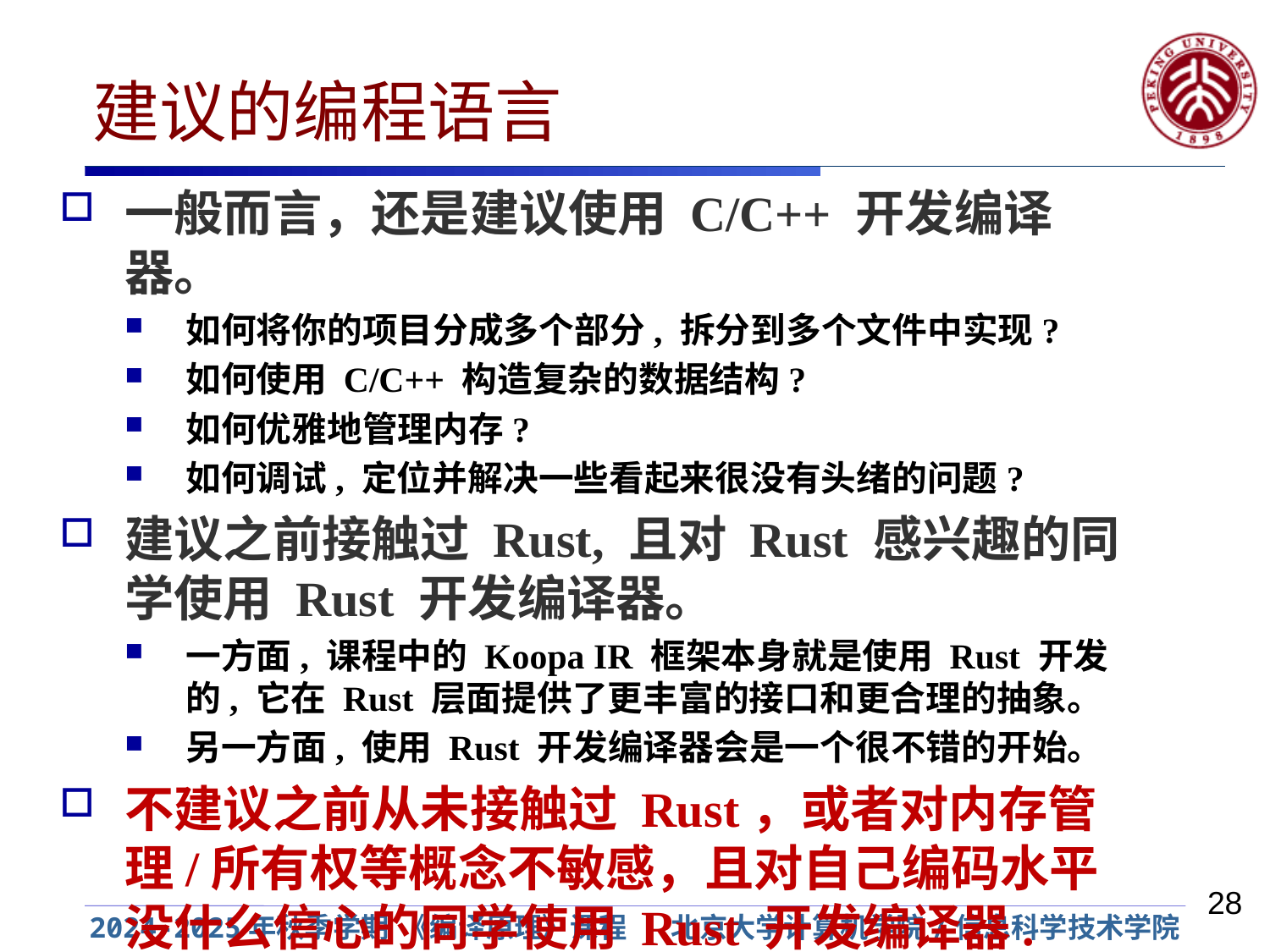

28
# 建议的编程语言
一般而言，还是建议使用 C/C++ 开发编译器。
如何将你的项目分成多个部分, 拆分到多个文件中实现?
如何使用 C/C++ 构造复杂的数据结构?
如何优雅地管理内存?
如何调试, 定位并解决一些看起来很没有头绪的问题?
建议之前接触过 Rust, 且对 Rust 感兴趣的同学使用 Rust 开发编译器。
一方面, 课程中的 Koopa IR 框架本身就是使用 Rust 开发的, 它在 Rust 层面提供了更丰富的接口和更合理的抽象。
另一方面, 使用 Rust 开发编译器会是一个很不错的开始。
不建议之前从未接触过 Rust，或者对内存管理/所有权等概念不敏感，且对自己编码水平没什么信心的同学使用 Rust 开发编译器.